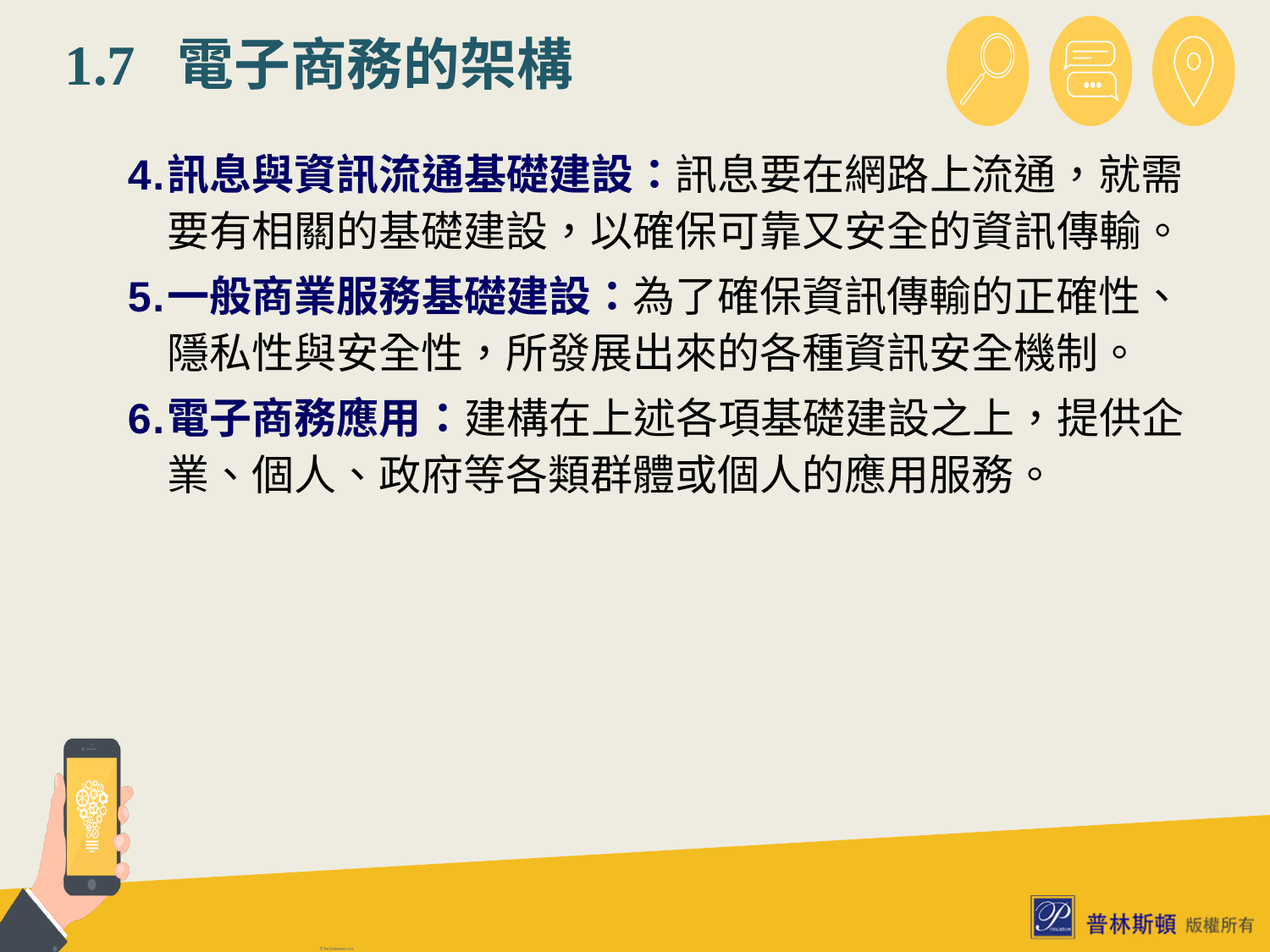

# 1.7  電子商務的架構
訊息與資訊流通基礎建設：訊息要在網路上流通，就需要有相關的基礎建設，以確保可靠又安全的資訊傳輸。
一般商業服務基礎建設：為了確保資訊傳輸的正確性、隱私性與安全性，所發展出來的各種資訊安全機制。
電子商務應用：建構在上述各項基礎建設之上，提供企業、個人、政府等各類群體或個人的應用服務。